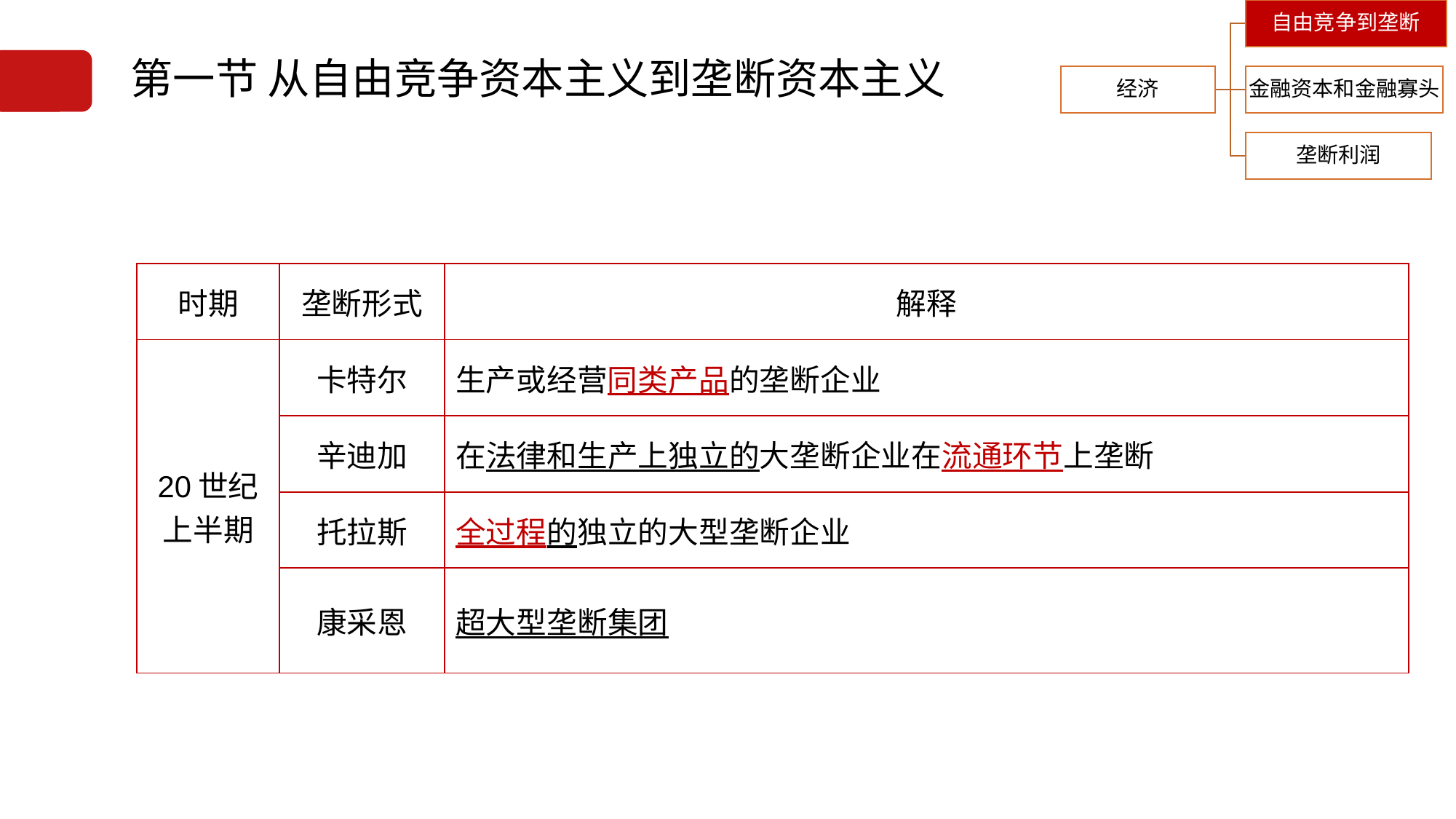

5.1.1.3垄断组织的形成与发展
经济
自由竞争到垄断
金融资本和金融寡头
垄断利润
# 第一节 从自由竞争资本主义到垄断资本主义
| 时期 | 垄断形式 | 解释 |
| --- | --- | --- |
| 20世纪上半期 | 卡特尔 | 生产或经营同类产品的垄断企业 |
|  | 辛迪加 | 在法律和生产上独立的大垄断企业在流通环节上垄断 |
|  | 托拉斯 | 全过程的独立的大型垄断企业 |
|  | 康采恩 | 超大型垄断集团 |